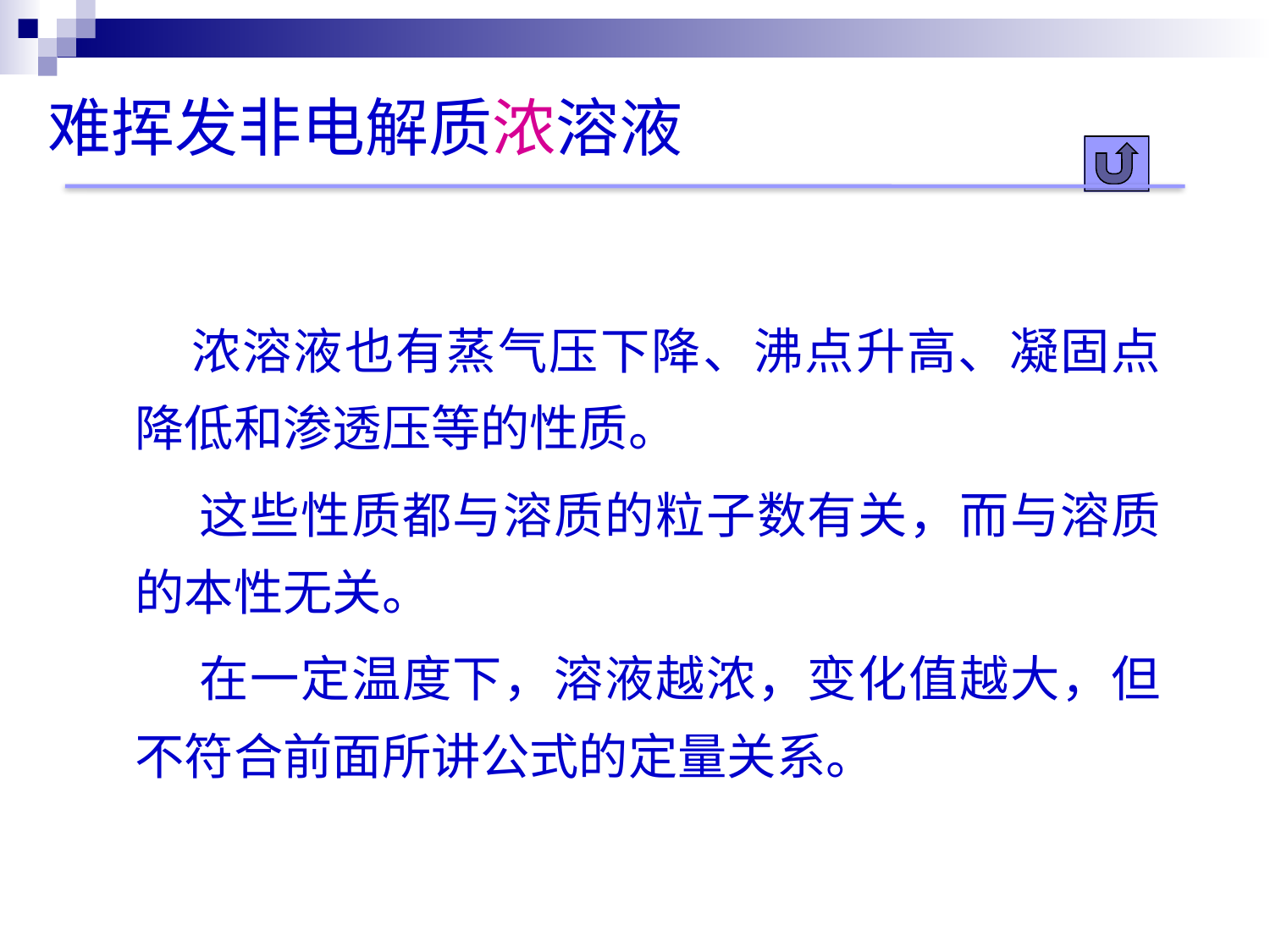

难挥发非电解质浓溶液

       浓溶液也有蒸气压下降、沸点升高、凝固点降低和渗透压等的性质。
        这些性质都与溶质的粒子数有关，而与溶质的本性无关。
        在一定温度下，溶液越浓，变化值越大，但不符合前面所讲公式的定量关系。